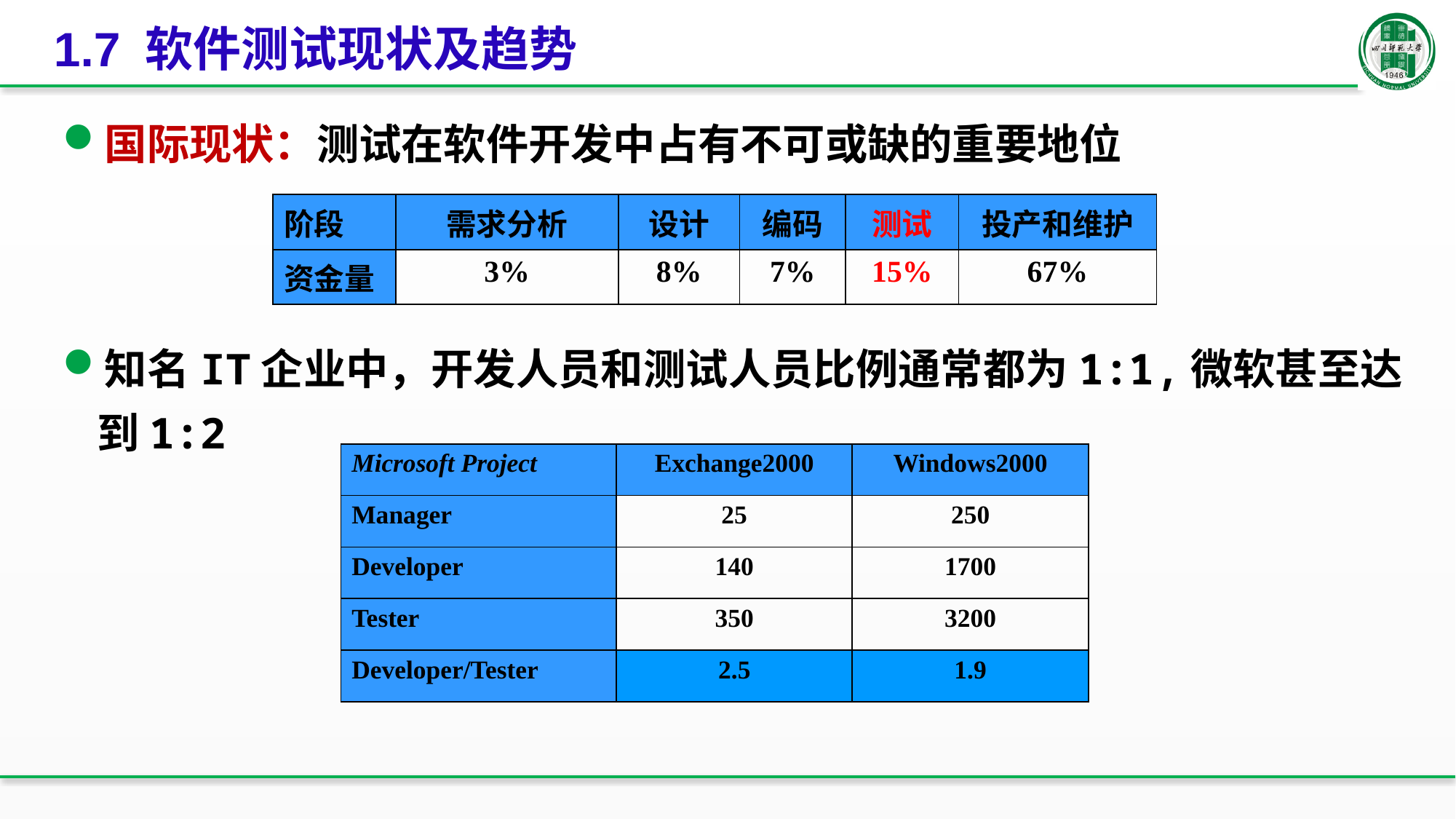

# 1.7 软件测试现状及趋势

国际现状：测试在软件开发中占有不可或缺的重要地位

知名IT企业中，开发人员和测试人员比例通常都为1:1,微软甚至达到1:2
| 阶段 | 需求分析 | 设计 | 编码 | 测试 | 投产和维护 |
| --- | --- | --- | --- | --- | --- |
| 资金量 | 3% | 8% | 7% | 15% | 67% |
| Microsoft Project | Exchange2000 | Windows2000 |
| --- | --- | --- |
| Manager | 25 | 250 |
| Developer | 140 | 1700 |
| Tester | 350 | 3200 |
| Developer/Tester | 2.5 | 1.9 |